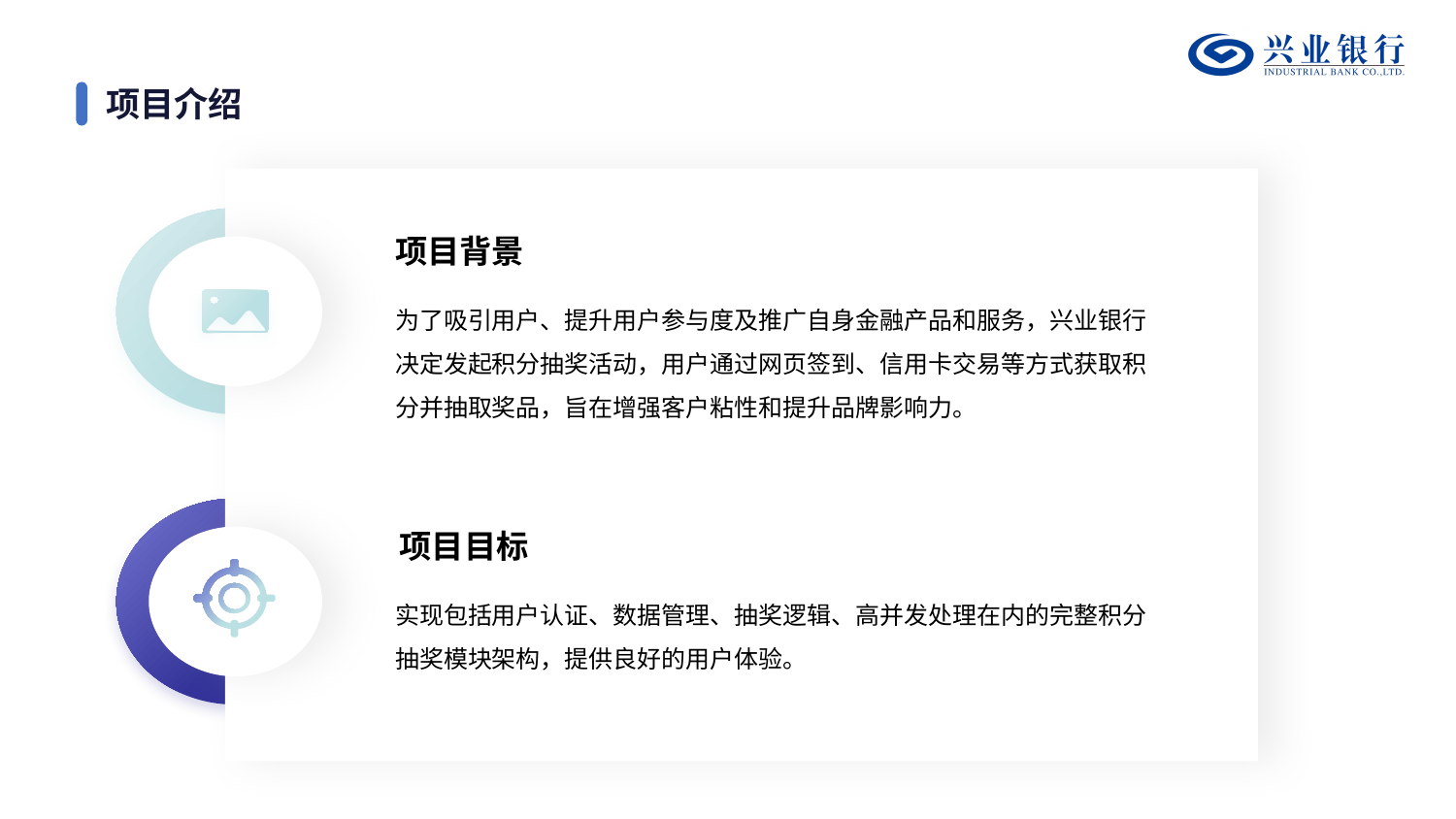

# 项目介绍

项目背景
为了吸引用户、提升用户参与度及推广自身金融产品和服务，兴业银行决定发起积分抽奖活动，用户通过网页签到、信用卡交易等方式获取积分并抽取奖品，旨在增强客户粘性和提升品牌影响力。

项目目标
实现包括用户认证、数据管理、抽奖逻辑、高并发处理在内的完整积分抽奖模块架构，提供良好的用户体验。